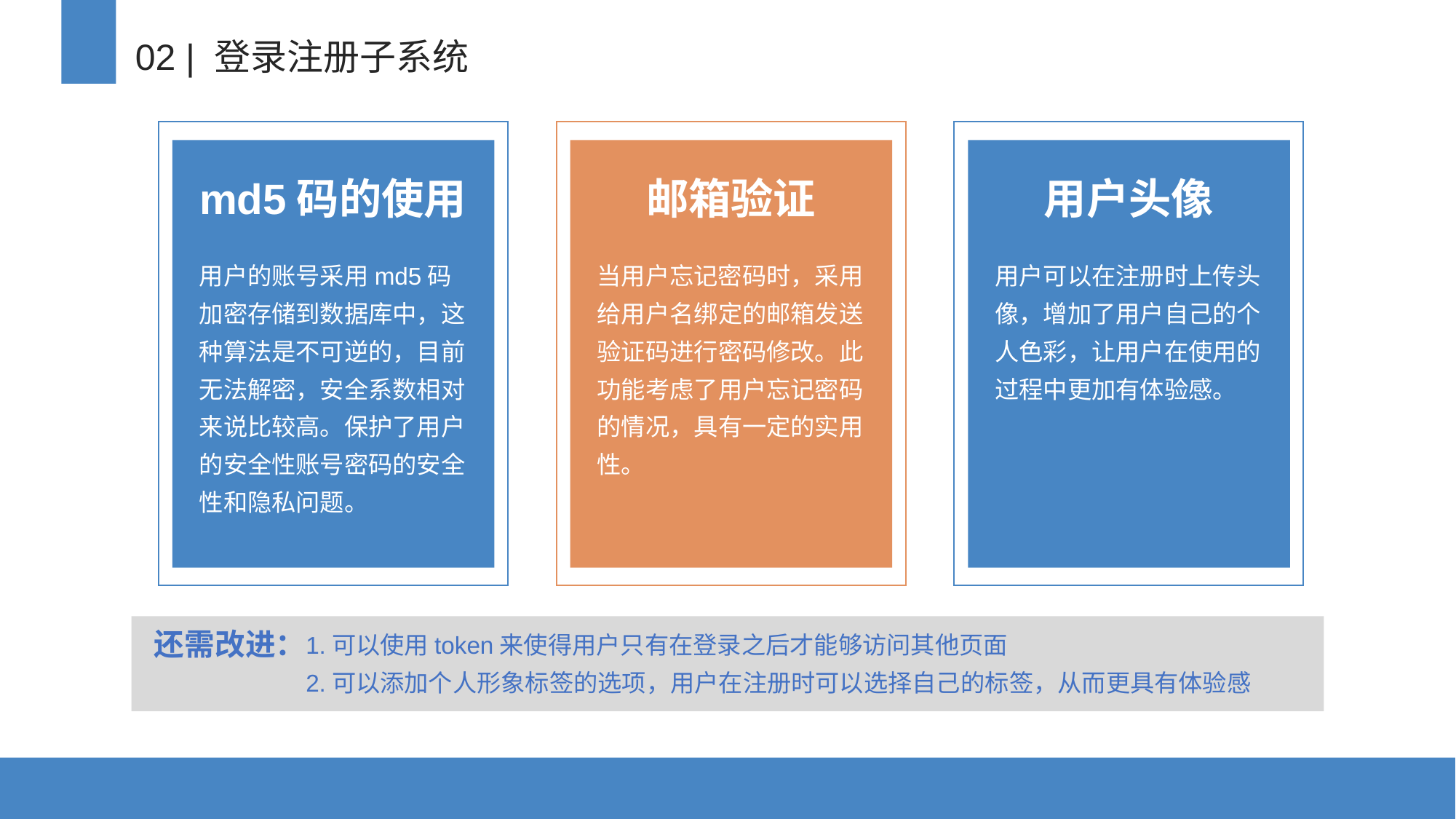

02 | 登录注册子系统

md5码的使用
邮箱验证
用户头像
用户的账号采用md5码加密存储到数据库中，这种算法是不可逆的，目前无法解密，安全系数相对来说比较高。保护了用户的安全性账号密码的安全性和隐私问题。
当用户忘记密码时，采用给用户名绑定的邮箱发送验证码进行密码修改。此功能考虑了用户忘记密码的情况，具有一定的实用性。
用户可以在注册时上传头像，增加了用户自己的个人色彩，让用户在使用的过程中更加有体验感。

1.可以使用token来使得用户只有在登录之后才能够访问其他页面
2.可以添加个人形象标签的选项，用户在注册时可以选择自己的标签，从而更具有体验感
还需改进：